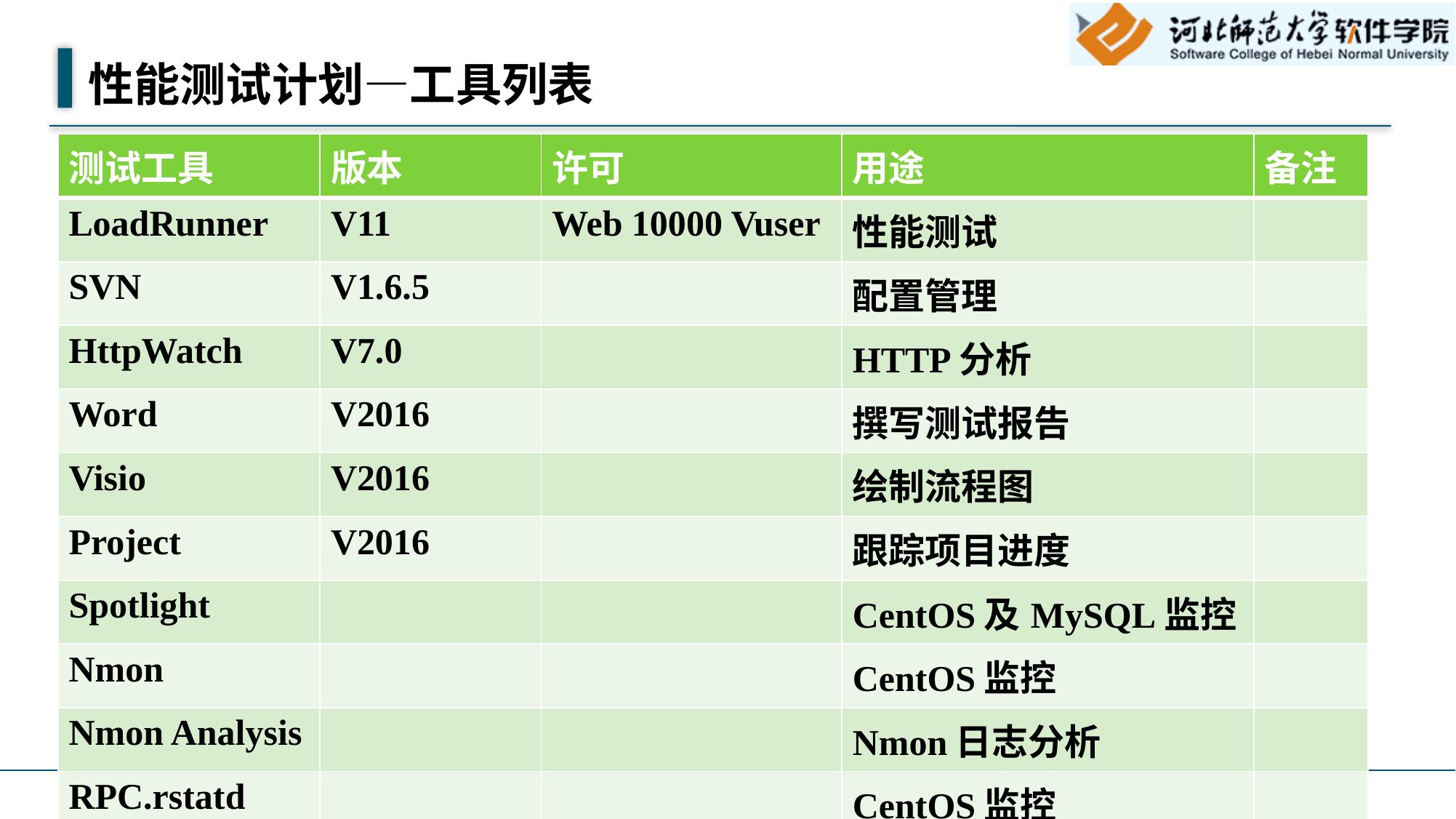

# 性能测试计划—工具列表
| 测试工具 | 版本 | 许可 | 用途 | 备注 |
| --- | --- | --- | --- | --- |
| LoadRunner | V11 | Web 10000 Vuser | 性能测试 |  |
| SVN | V1.6.5 |  | 配置管理 |  |
| HttpWatch | V7.0 |  | HTTP分析 |  |
| Word | V2016 |  | 撰写测试报告 |  |
| Visio | V2016 |  | 绘制流程图 |  |
| Project | V2016 |  | 跟踪项目进度 |  |
| Spotlight |  |  | CentOS及MySQL监控 |  |
| Nmon |  |  | CentOS监控 |  |
| Nmon Analysis |  |  | Nmon日志分析 |  |
| RPC.rstatd |  |  | CentOS监控 |  |